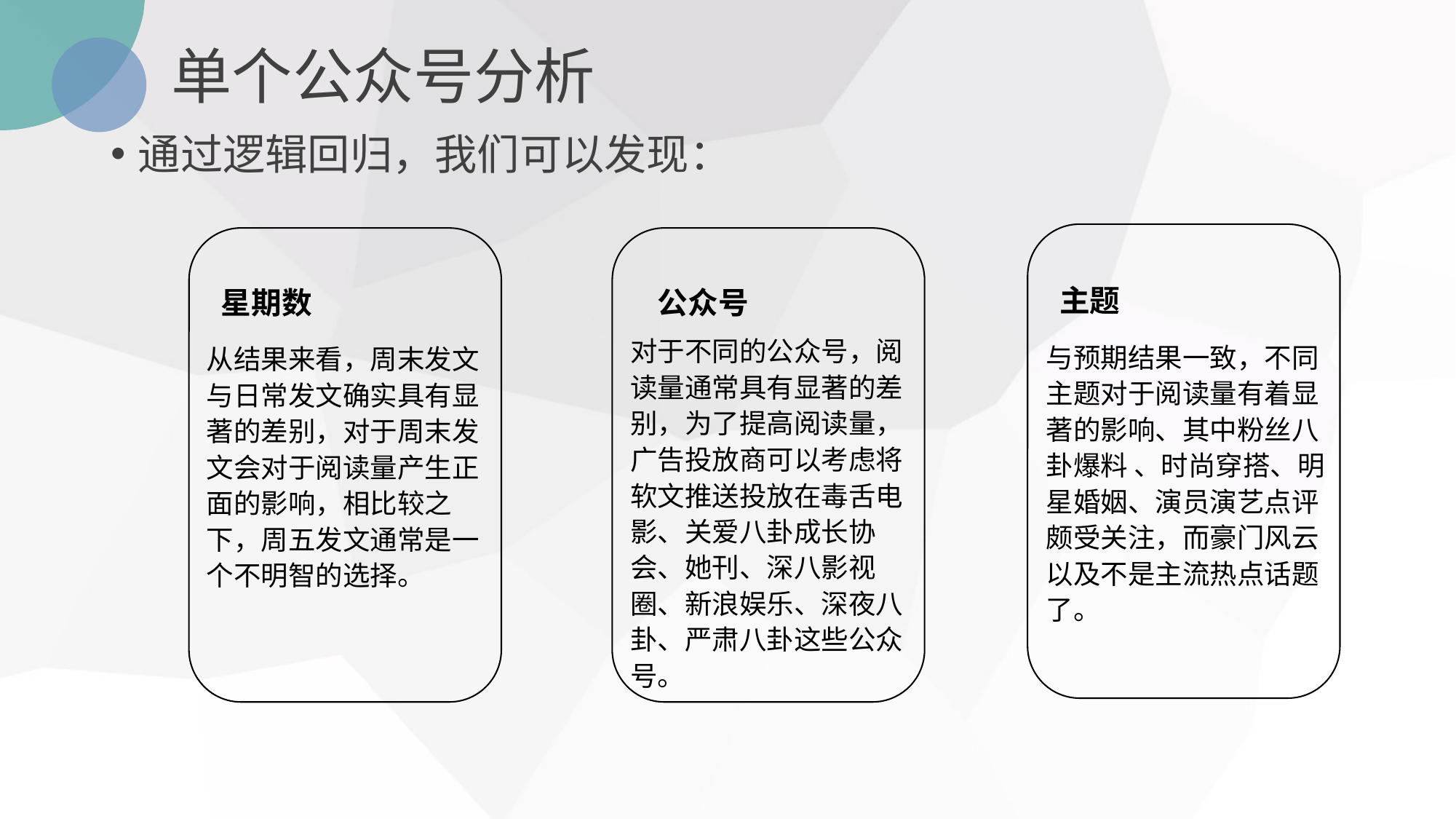

# 单个公众号分析
通过逻辑回归，我们可以发现：

主题
星期数
公众号
对于不同的公众号，阅读量通常具有显著的差别，为了提高阅读量，广告投放商可以考虑将软文推送投放在毒舌电影、关爱八卦成长协会、她刊、深八影视圈、新浪娱乐、深夜八卦、严肃八卦这些公众号。

与预期结果一致，不同主题对于阅读量有着显著的影响、其中粉丝八卦爆料 、时尚穿搭、明星婚姻、演员演艺点评颇受关注，而豪门风云以及不是主流热点话题了。
从结果来看，周末发文与日常发文确实具有显著的差别，对于周末发文会对于阅读量产生正面的影响，相比较之下，周五发文通常是一个不明智的选择。